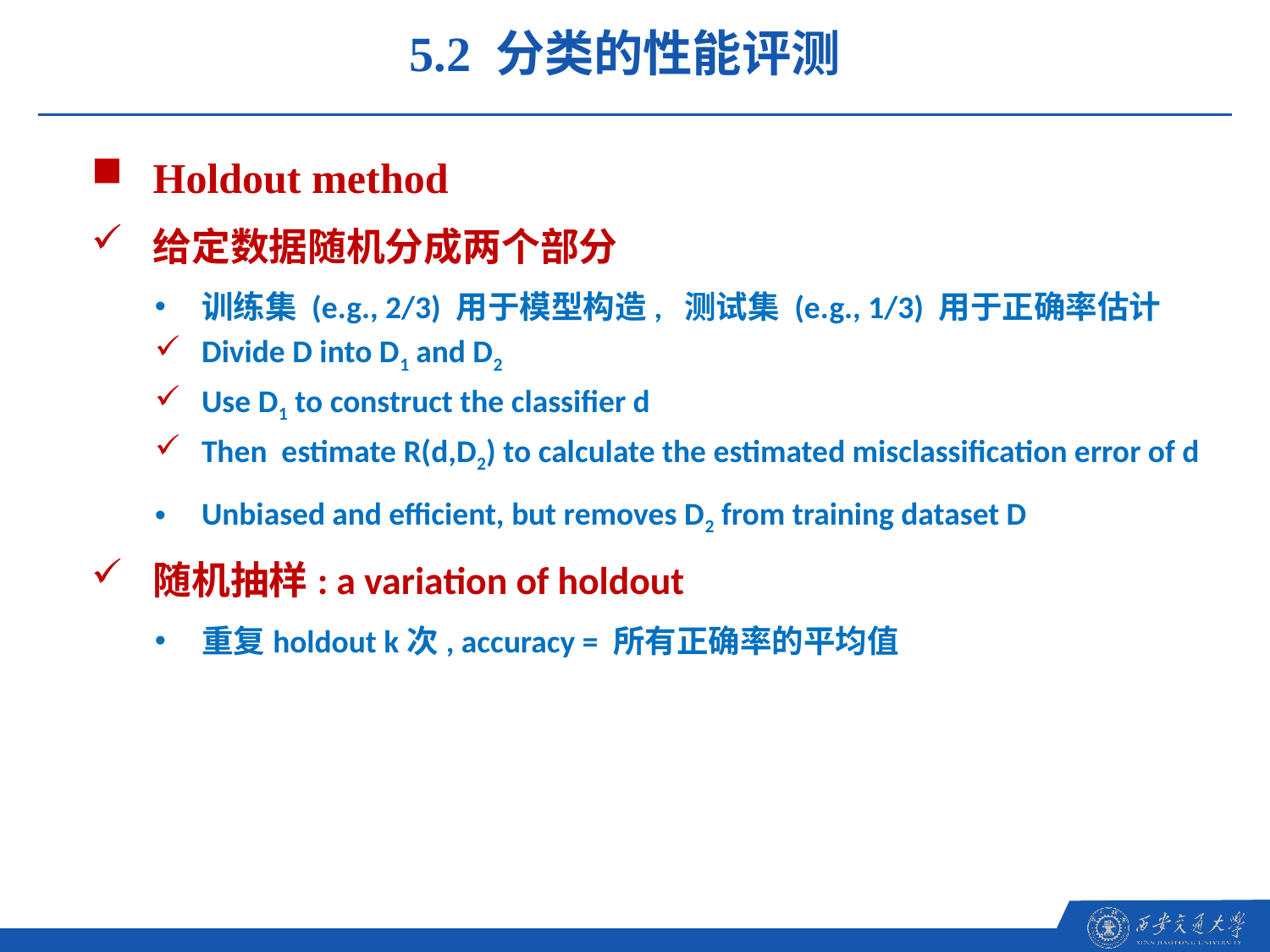

5.2 分类的性能评测
Holdout method
给定数据随机分成两个部分
训练集 (e.g., 2/3) 用于模型构造,  测试集 (e.g., 1/3) 用于正确率估计
Divide D into D1 and D2
Use D1 to construct the classifier d
Then  estimate R(d,D2) to calculate the estimated misclassification error of d
Unbiased and efficient, but removes D2 from training dataset D
随机抽样: a variation of holdout
重复holdout k次, accuracy = 所有正确率的平均值